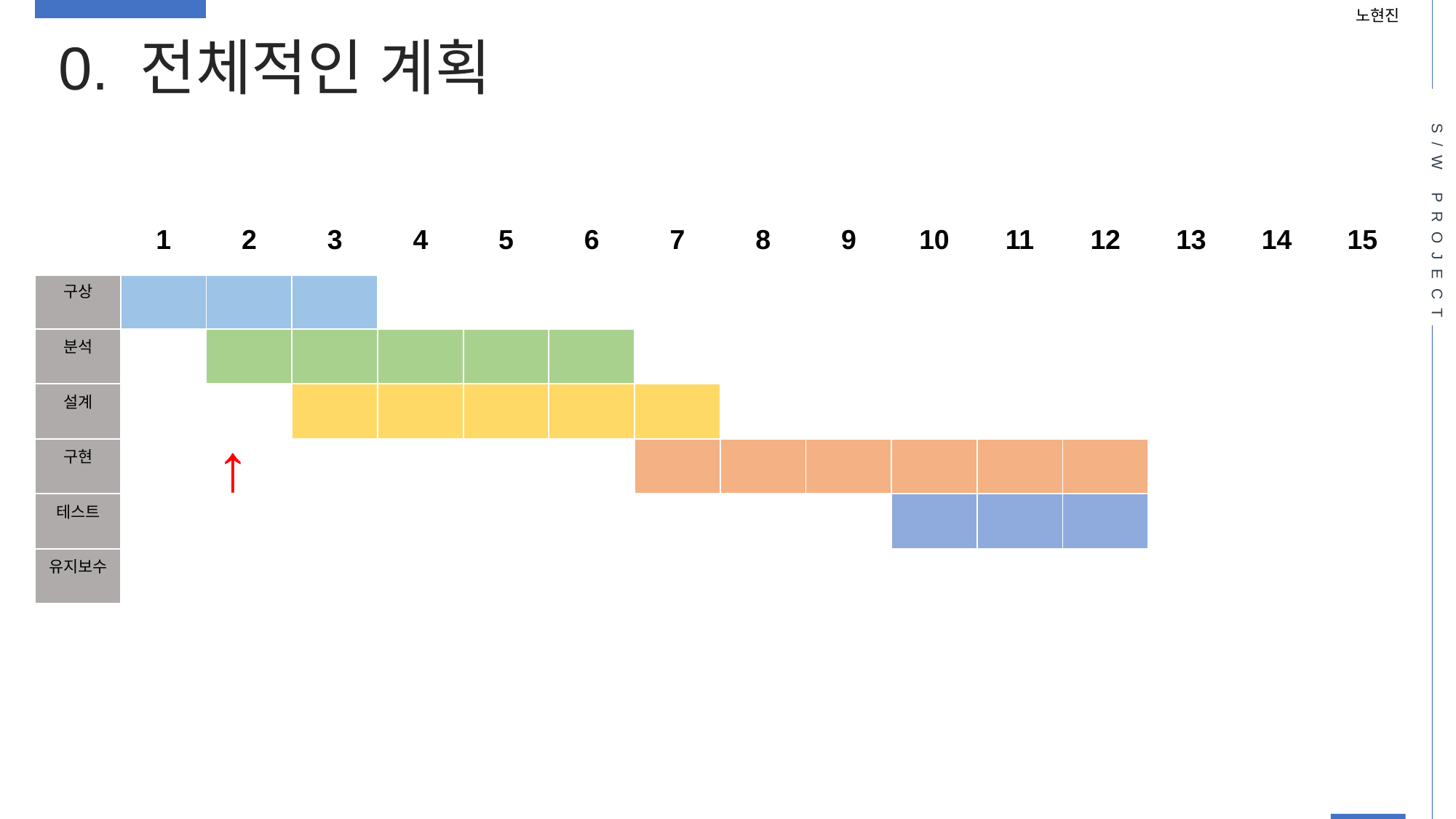

노현진
0. 전체적인 계획
S/W PROJECT
|  | 1 | 2 | 3 | 4 | 5 | 6 | 7 | 8 | 9 | 10 | 11 | 12 | 13 | 14 | 15 |
| --- | --- | --- | --- | --- | --- | --- | --- | --- | --- | --- | --- | --- | --- | --- | --- |
| 구상 |  |  |  |  |  |  |  |  |  |  |  |  |  |  |  |
| 분석 |  |  |  |  |  |  |  |  |  |  |  |  |  |  |  |
| 설계 |  |  |  |  |  |  |  |  |  |  |  |  |  |  |  |
| 구현 |  |  |  |  |  |  |  |  |  |  |  |  |  |  |  |
| 테스트 |  |  |  |  |  |  |  |  |  |  |  |  |  |  |  |
| 유지보수 |  |  |  |  |  |  |  |  |  |  |  |  |  |  |  |
↑